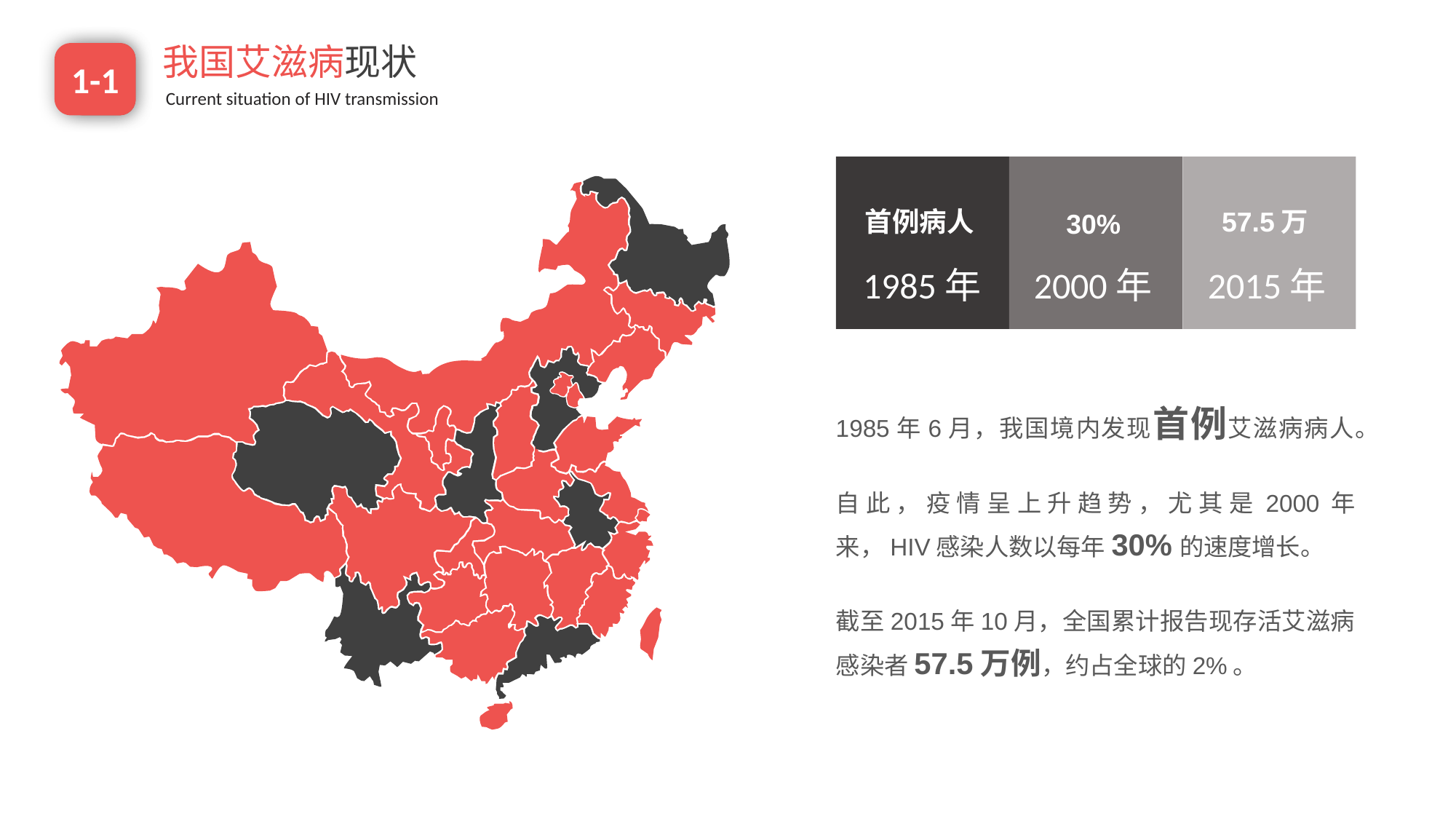

我国艾滋病现状
Current situation of HIV transmission
1-1
2-1

首例病人
57.5万
30%
1985年
2000年
2015年

e7d195523061f1c0205959036996ad55c215b892a7aac5c0B9ADEF7896FB48F2EF97163A2DE1401E1875DEDC438B7864AD24CA23553DBBBD975DAF4CAD4A2592689FFB6CEE59FFA55B2702D0E5EE29CDFC0DD98BC7D6A39AC4E055256EE11BBEDCDB7C9722D66262996B68DE860BD3C77EBCAECB599909EC0E07B61811075331ABCDE6990254B8C8
1985年6月，我国境内发现首例艾滋病病人。

自此，疫情呈上升趋势，尤其是2000年来，HIV感染人数以每年30%的速度增长。

截至2015年10月，全国累计报告现存活艾滋病感染者57.5万例，约占全球的2%。